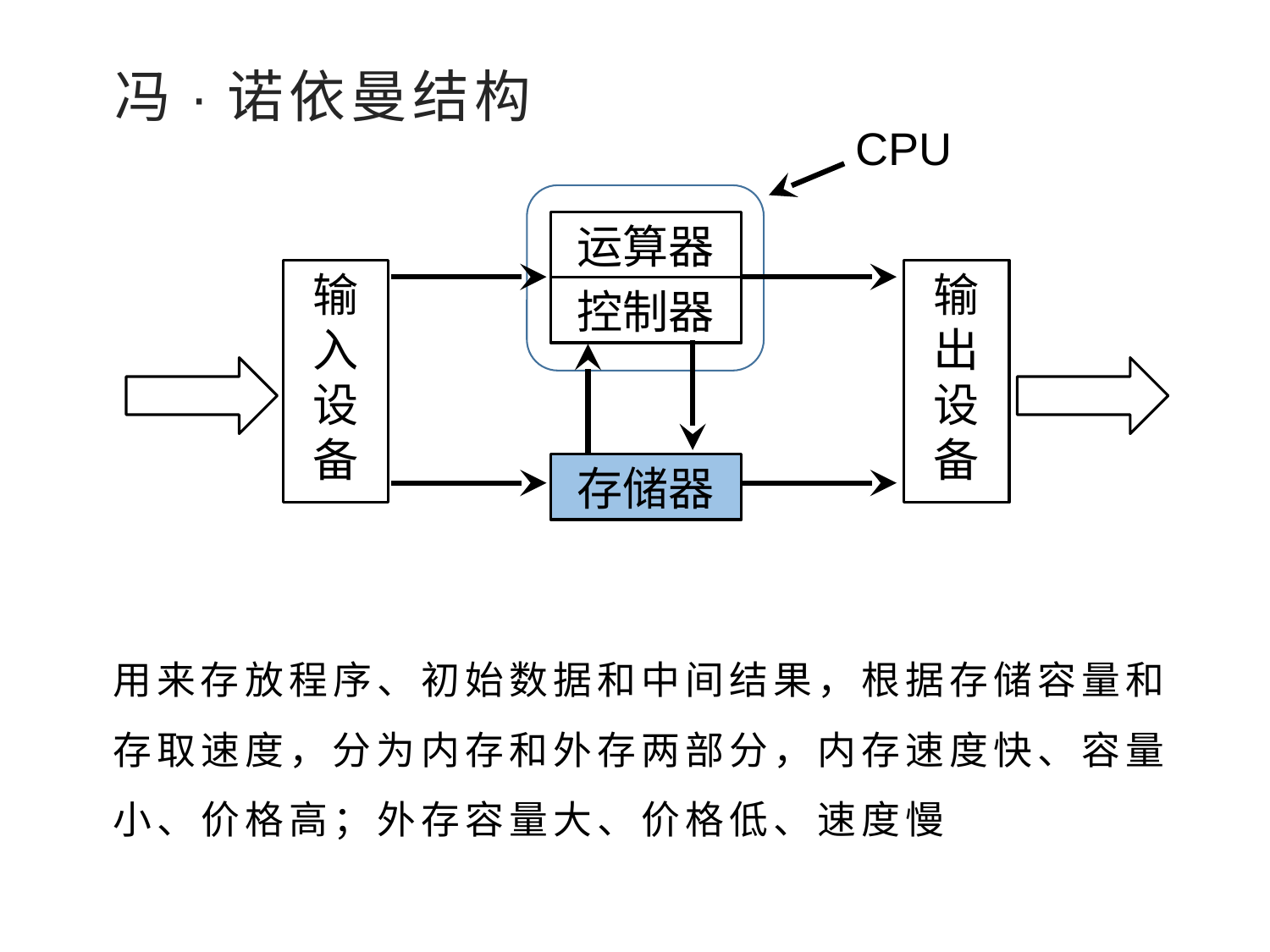

冯·诺依曼结构
CPU

运算器
控制器
输入设备
输出设备

存储器
用来存放程序、初始数据和中间结果，根据存储容量和存取速度，分为内存和外存两部分，内存速度快、容量小、价格高；外存容量大、价格低、速度慢